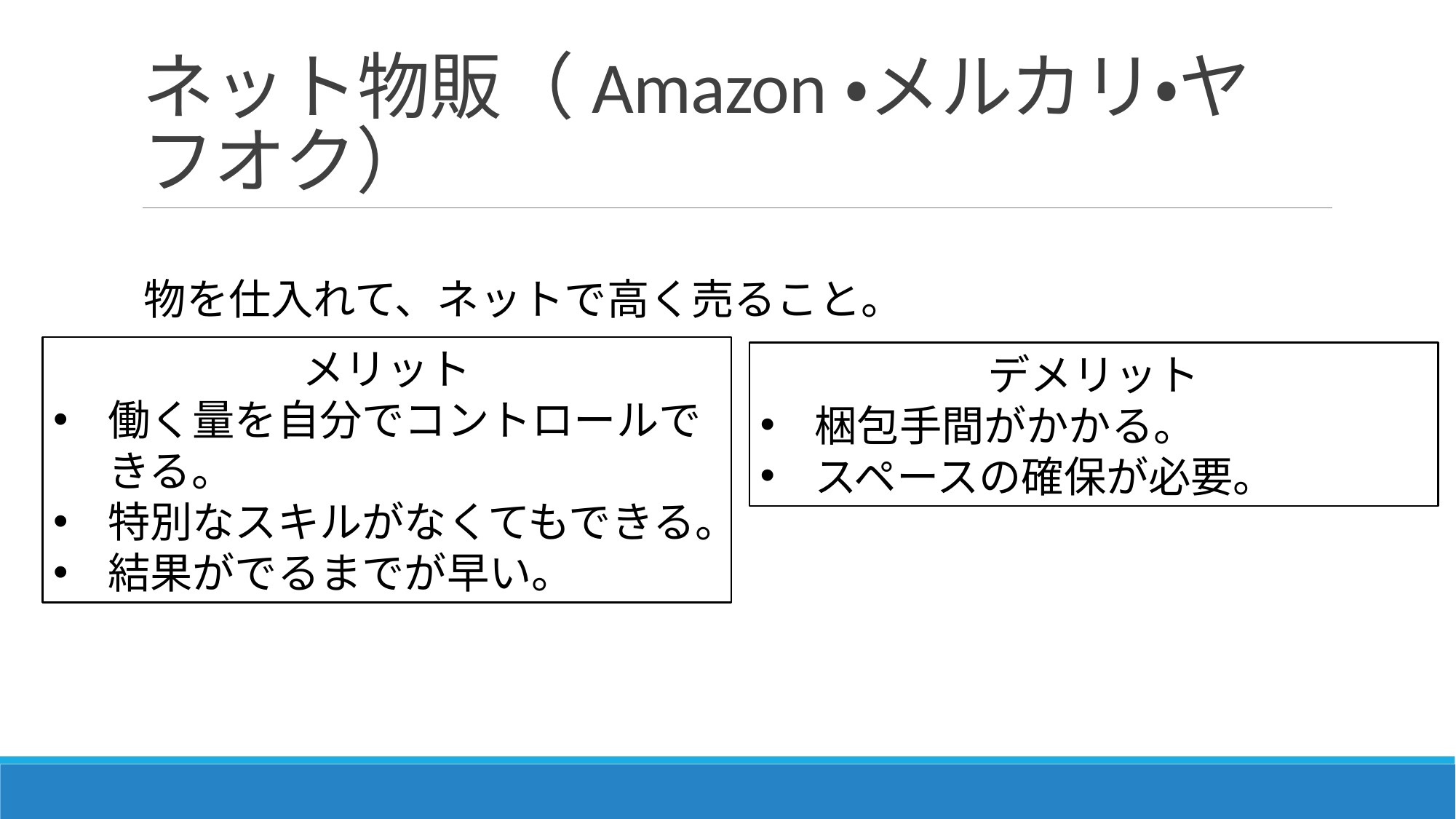

# ネット物販（Amazon・メルカリ・ヤフオク）
物を仕入れて、ネットで高く売ること。
メリット
働く量を自分でコントロールできる。
特別なスキルがなくてもできる。
結果がでるまでが早い。
デメリット
梱包手間がかかる。
スペースの確保が必要。